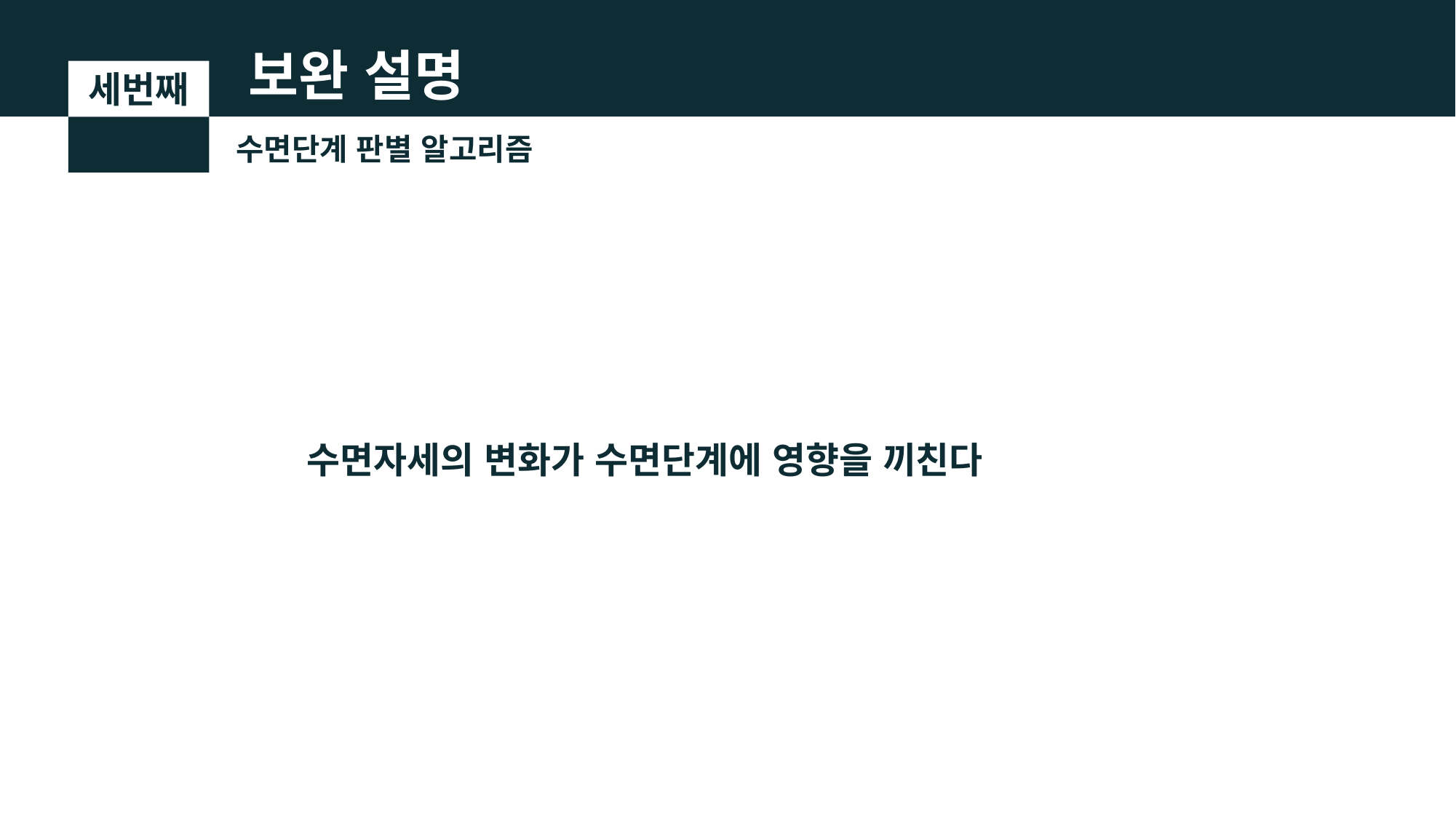

보완 설명
세번째

 수면단계 판별 알고리즘
 수면자세의 변화가 수면단계에 영향을 끼친다